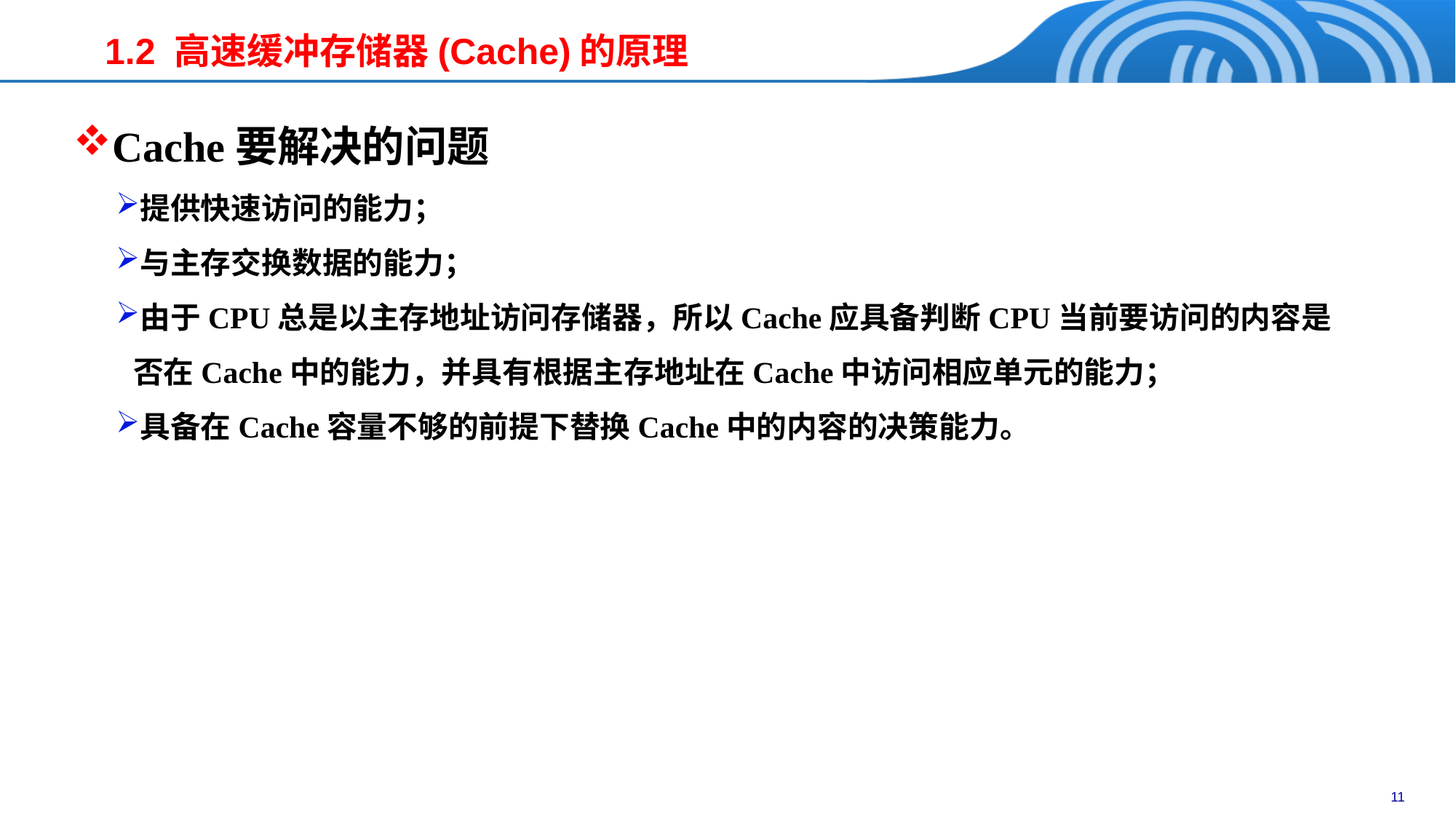

# 1.2 高速缓冲存储器(Cache)的原理
Cache要解决的问题
提供快速访问的能力；
与主存交换数据的能力；
由于CPU总是以主存地址访问存储器，所以Cache应具备判断CPU当前要访问的内容是否在Cache中的能力，并具有根据主存地址在Cache中访问相应单元的能力；
具备在Cache容量不够的前提下替换Cache中的内容的决策能力。